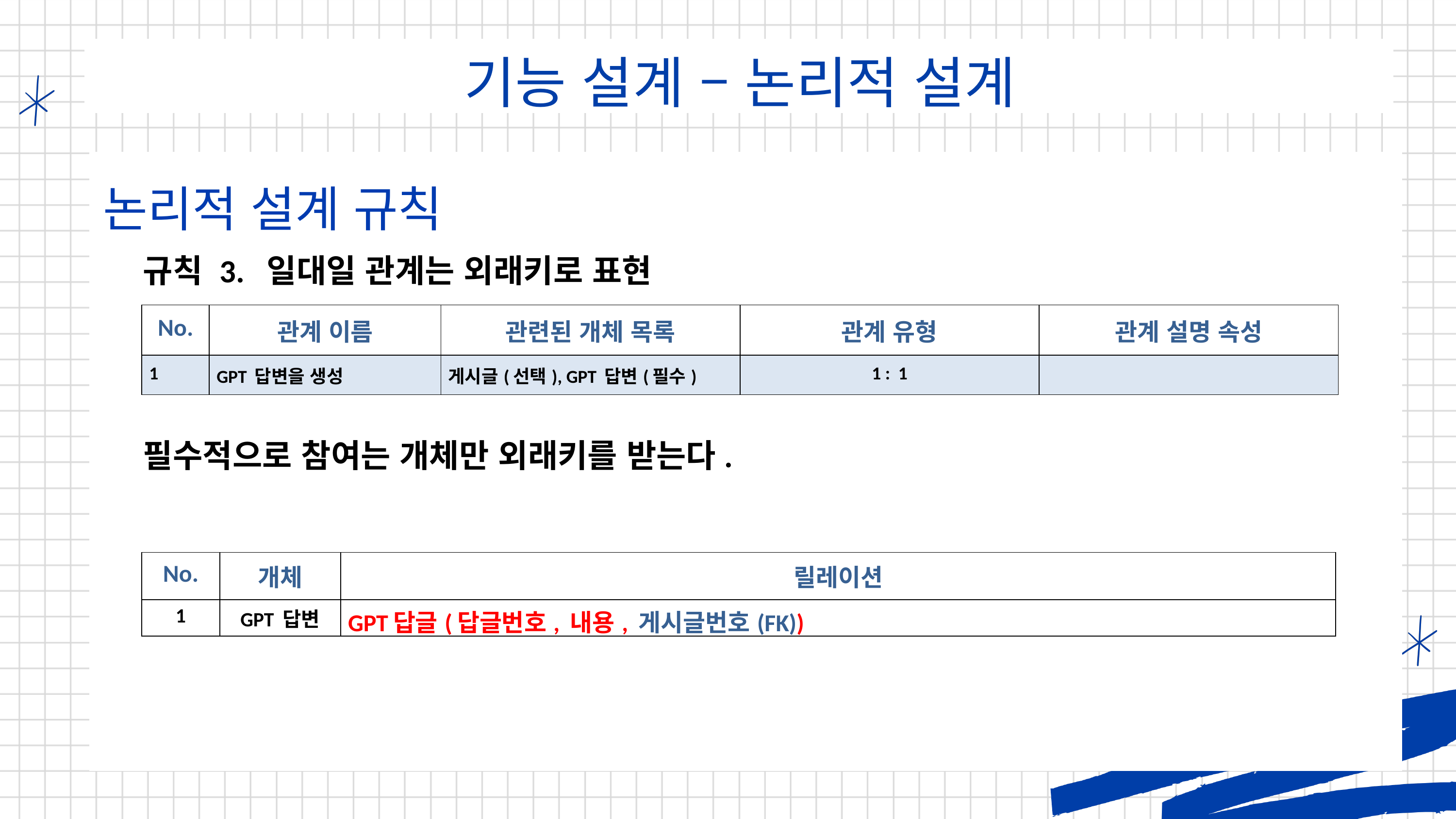

기능 설계 – 논리적 설계

논리적 설계 규칙
규칙 3.  일대일 관계는 외래키로 표현
| No. | 관계 이름 | 관련된 개체 목록 | 관계 유형 | 관계 설명 속성 |
| --- | --- | --- | --- | --- |
| 1 | GPT 답변을 생성 | 게시글(선택), GPT 답변(필수) | 1 : 1 |  |
필수적으로 참여는 개체만 외래키를 받는다.
| No. | 개체 | 릴레이션 |
| --- | --- | --- |
| 1 | GPT 답변 | GPT답글(답글번호, 내용, 게시글번호(FK)) |